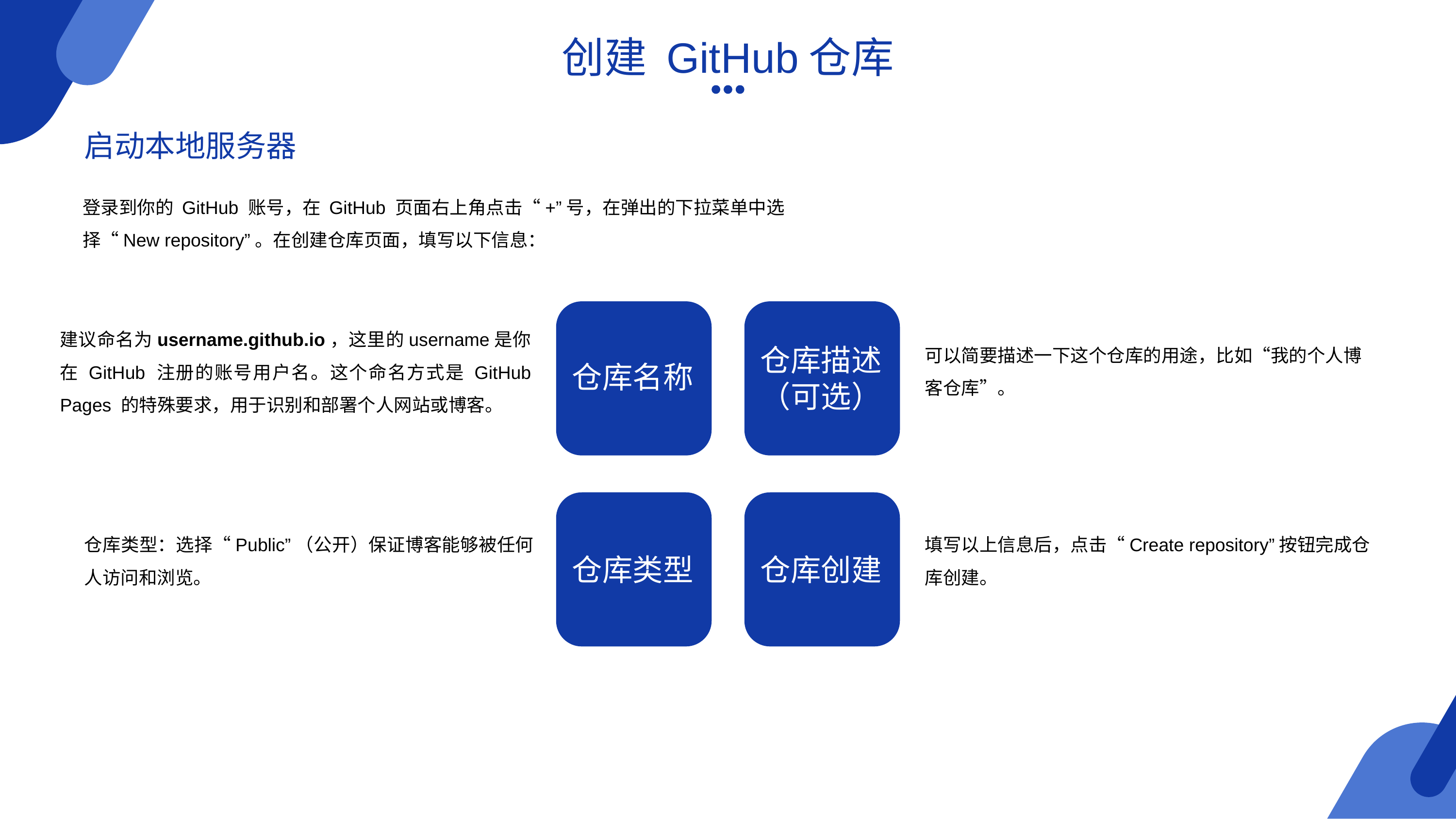

创建 GitHub仓库

启动本地服务器
登录到你的 GitHub 账号，在 GitHub 页面右上角点击“+”号，在弹出的下拉菜单中选择“New repository”。在创建仓库页面，填写以下信息：

建议命名为username.github.io，这里的username是你在 GitHub 注册的账号用户名。这个命名方式是 GitHub Pages 的特殊要求，用于识别和部署个人网站或博客。
可以简要描述一下这个仓库的用途，比如“我的个人博客仓库”。
仓库描述（可选）
仓库名称

仓库类型：选择“Public”（公开）保证博客能够被任何人访问和浏览。

填写以上信息后，点击“Create repository”按钮完成仓库创建。
仓库类型
仓库创建